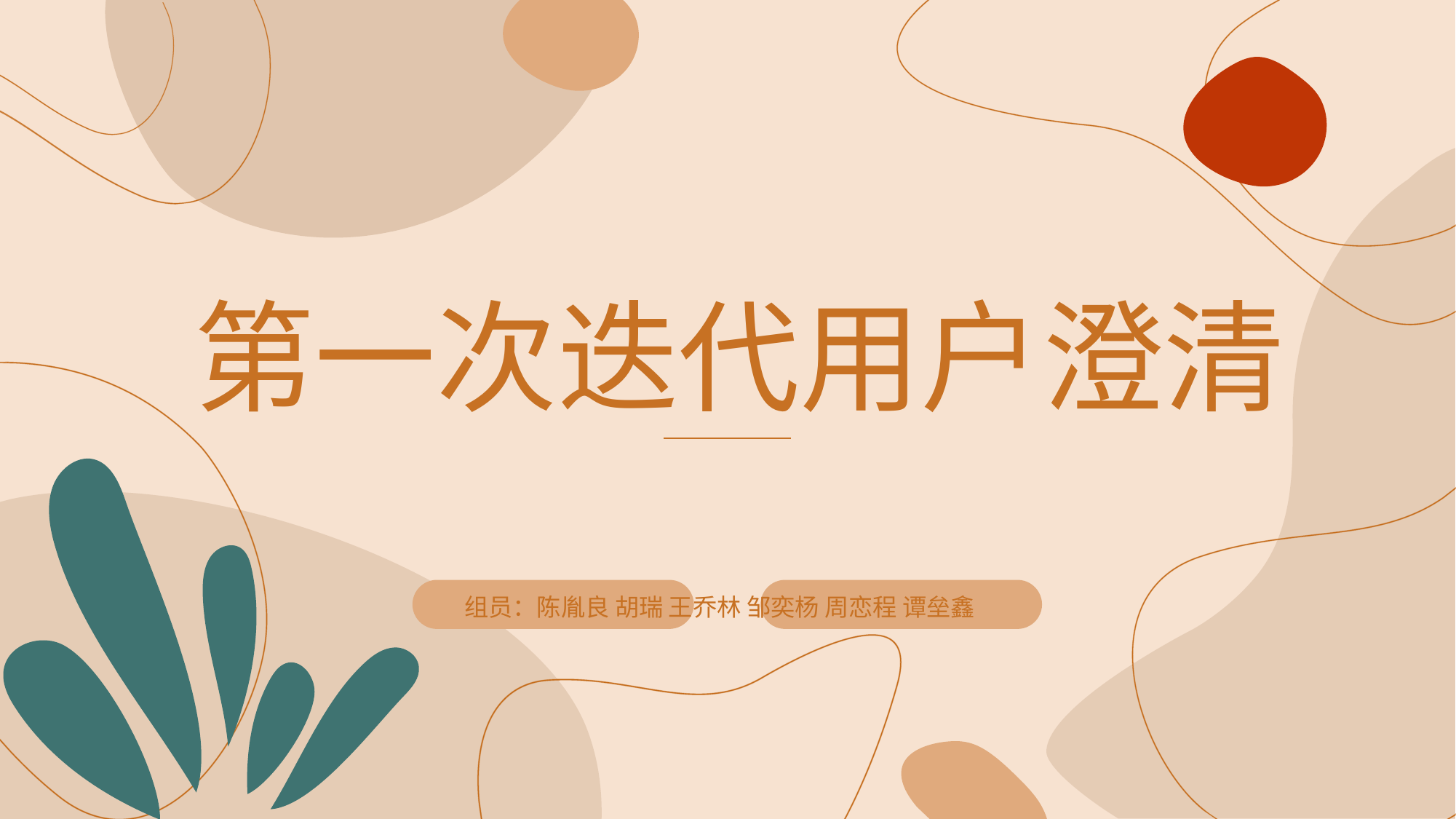

第一次迭代用户澄清

组员：陈胤良 胡瑞 王乔林 邹奕杨 周恋程 谭垒鑫